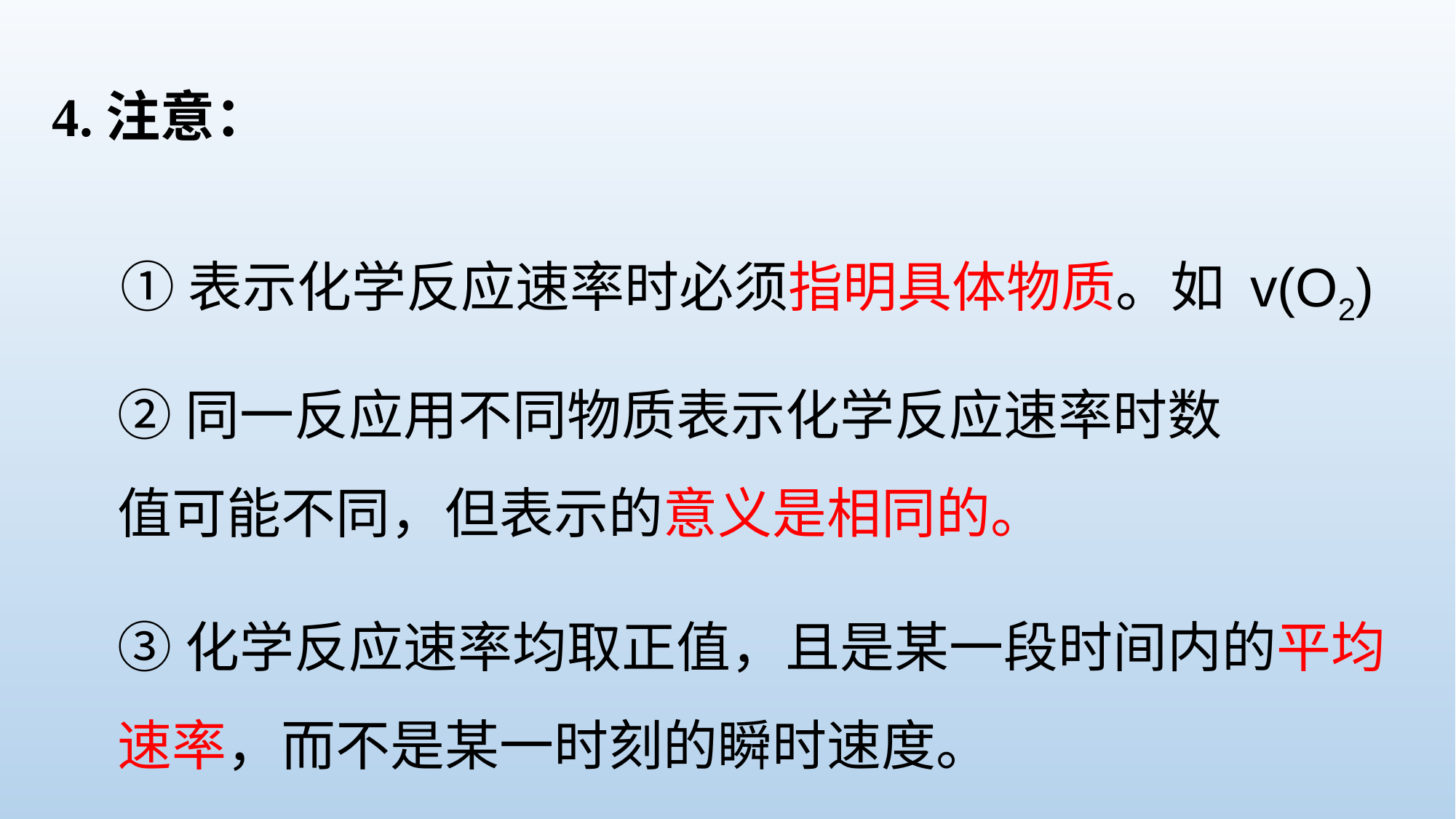

4.注意：
①表示化学反应速率时必须指明具体物质。如 v(O2)
②同一反应用不同物质表示化学反应速率时数值可能不同，但表示的意义是相同的。
③化学反应速率均取正值，且是某一段时间内的平均速率，而不是某一时刻的瞬时速度。